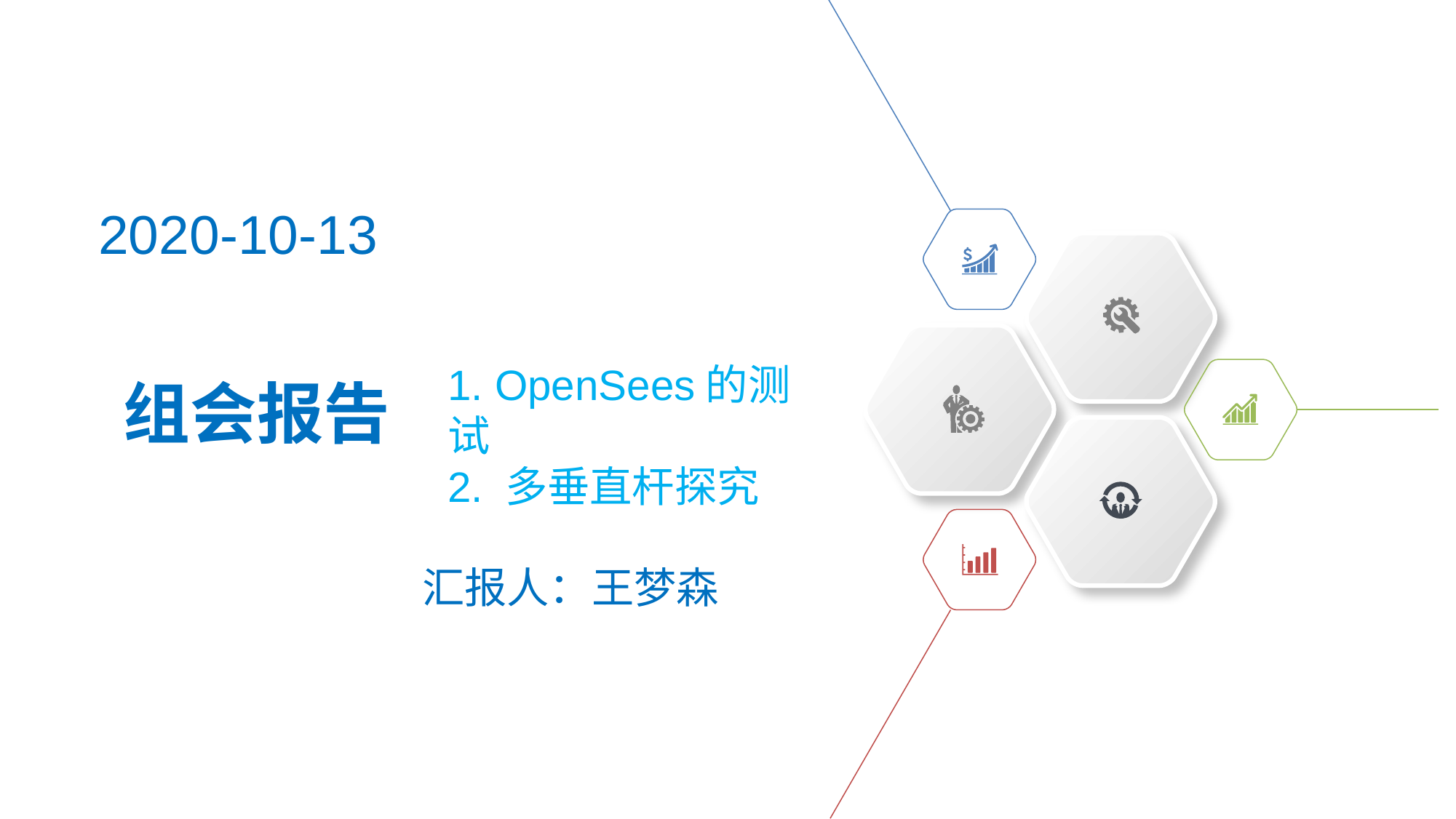

2020-10-13

1. OpenSees的测试
2. 多垂直杆探究
组会报告

汇报人：王梦森